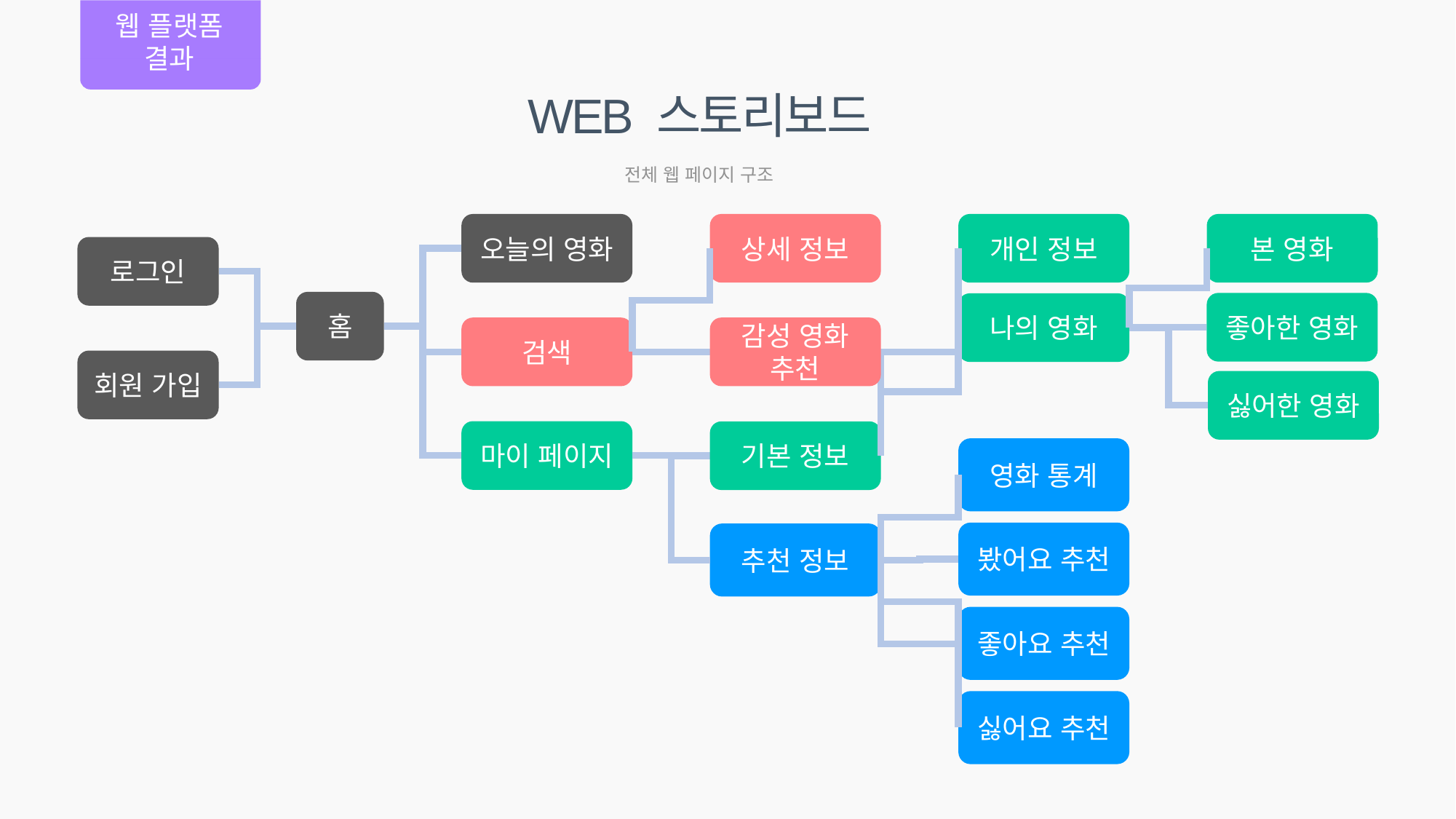

웹 플랫폼
결과
WEB 스토리보드
전체 웹 페이지 구조
개인 정보
나의 영화
본 영화
좋아한 영화
싫어한 영화
기본 정보
마이 페이지
상세 정보
감성 영화
추천
검색
오늘의 영화
로그인
회원 가입
홈
영화 통계
봤어요 추천
좋아요 추천
싫어요 추천
추천 정보